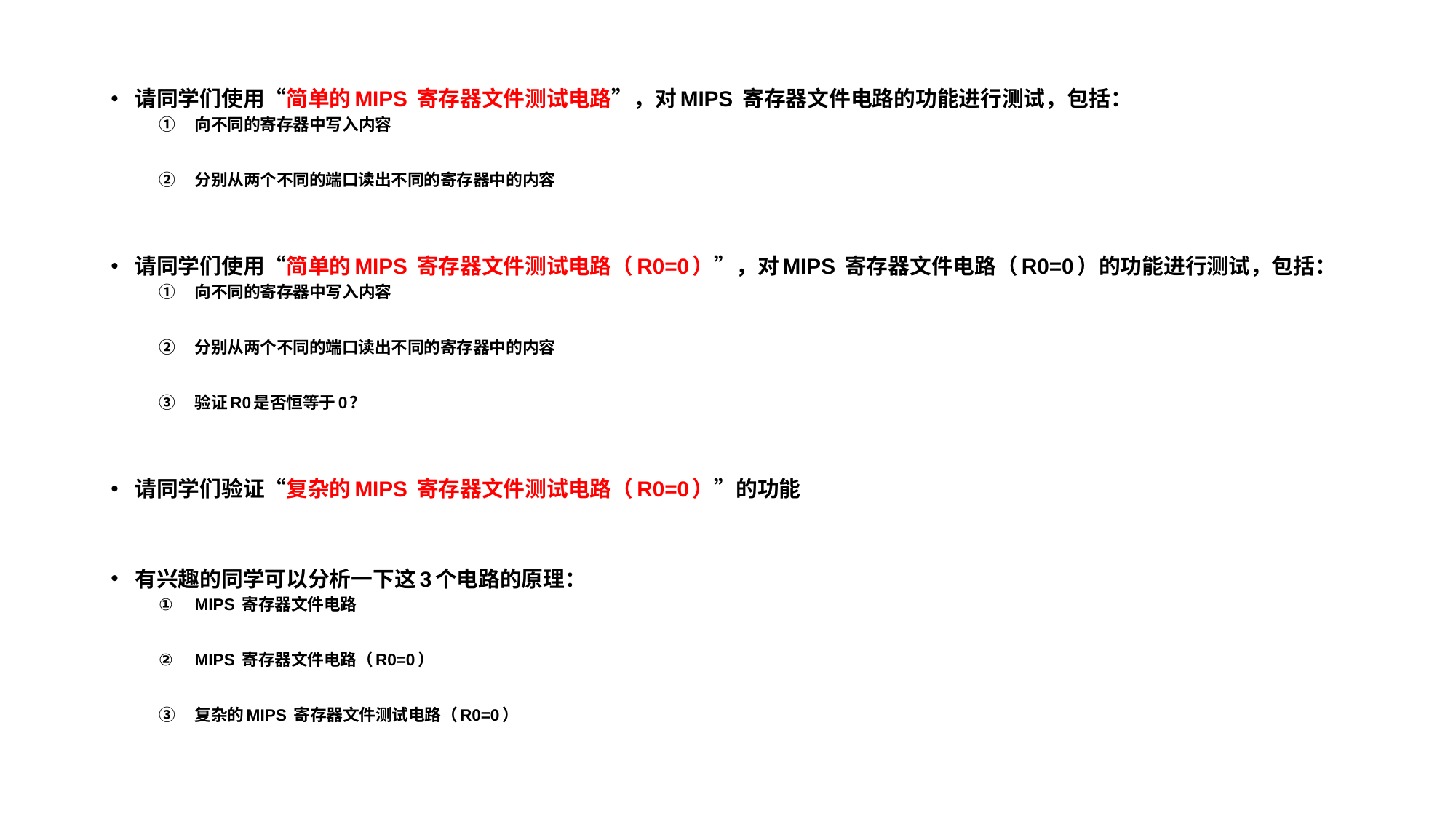

请同学们使用“简单的MIPS 寄存器文件测试电路”，对MIPS 寄存器文件电路的功能进行测试，包括：
向不同的寄存器中写入内容

分别从两个不同的端口读出不同的寄存器中的内容

请同学们使用“简单的MIPS 寄存器文件测试电路（R0=0）”，对MIPS 寄存器文件电路（R0=0）的功能进行测试，包括：
向不同的寄存器中写入内容

分别从两个不同的端口读出不同的寄存器中的内容

验证R0是否恒等于0？

请同学们验证“复杂的MIPS 寄存器文件测试电路（R0=0）”的功能

有兴趣的同学可以分析一下这3个电路的原理：
MIPS 寄存器文件电路

MIPS 寄存器文件电路（R0=0）

复杂的MIPS 寄存器文件测试电路（R0=0）